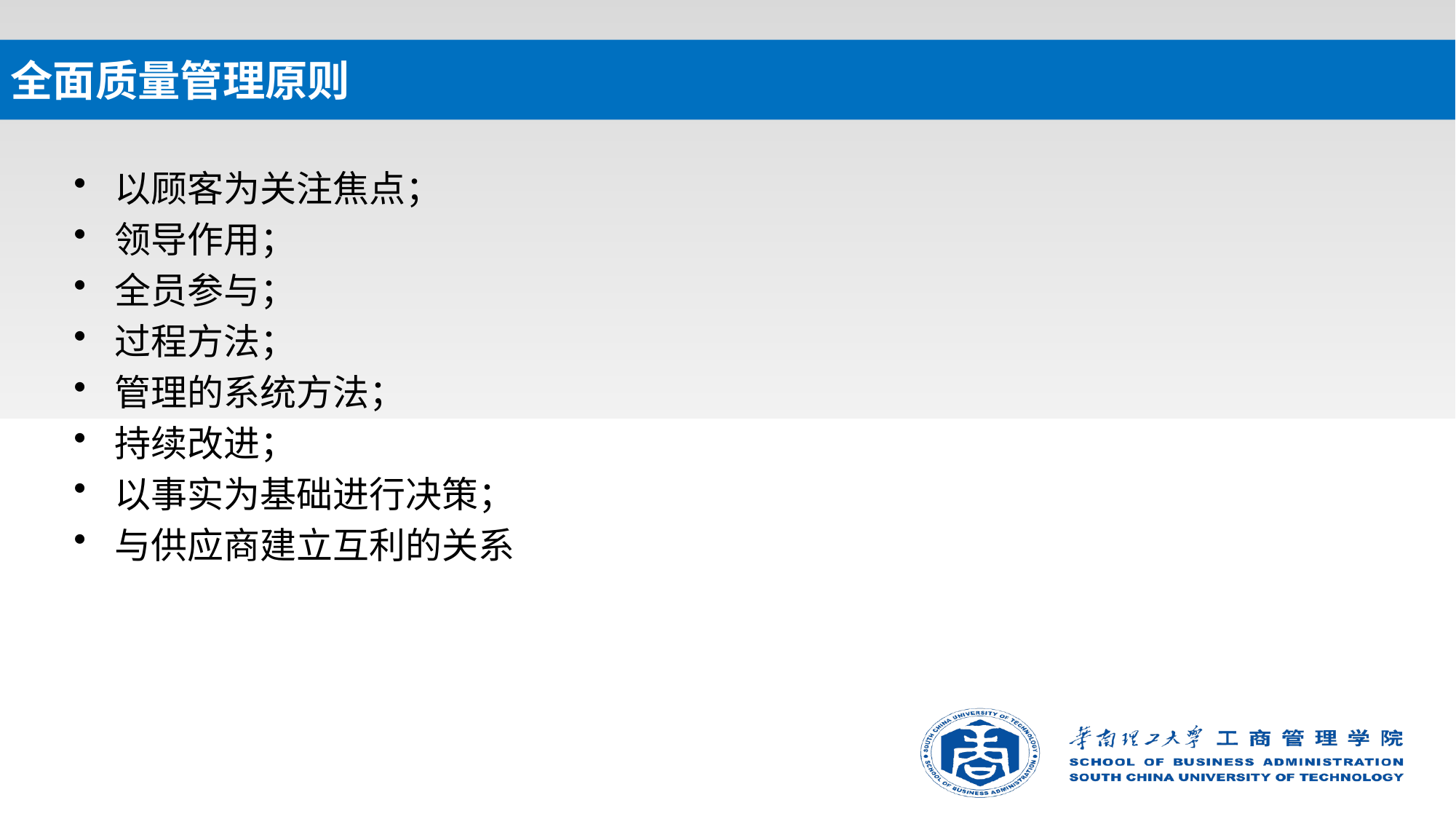

# 全面质量管理原则
以顾客为关注焦点；
领导作用；
全员参与；
过程方法；
管理的系统方法；
持续改进；
以事实为基础进行决策；
与供应商建立互利的关系